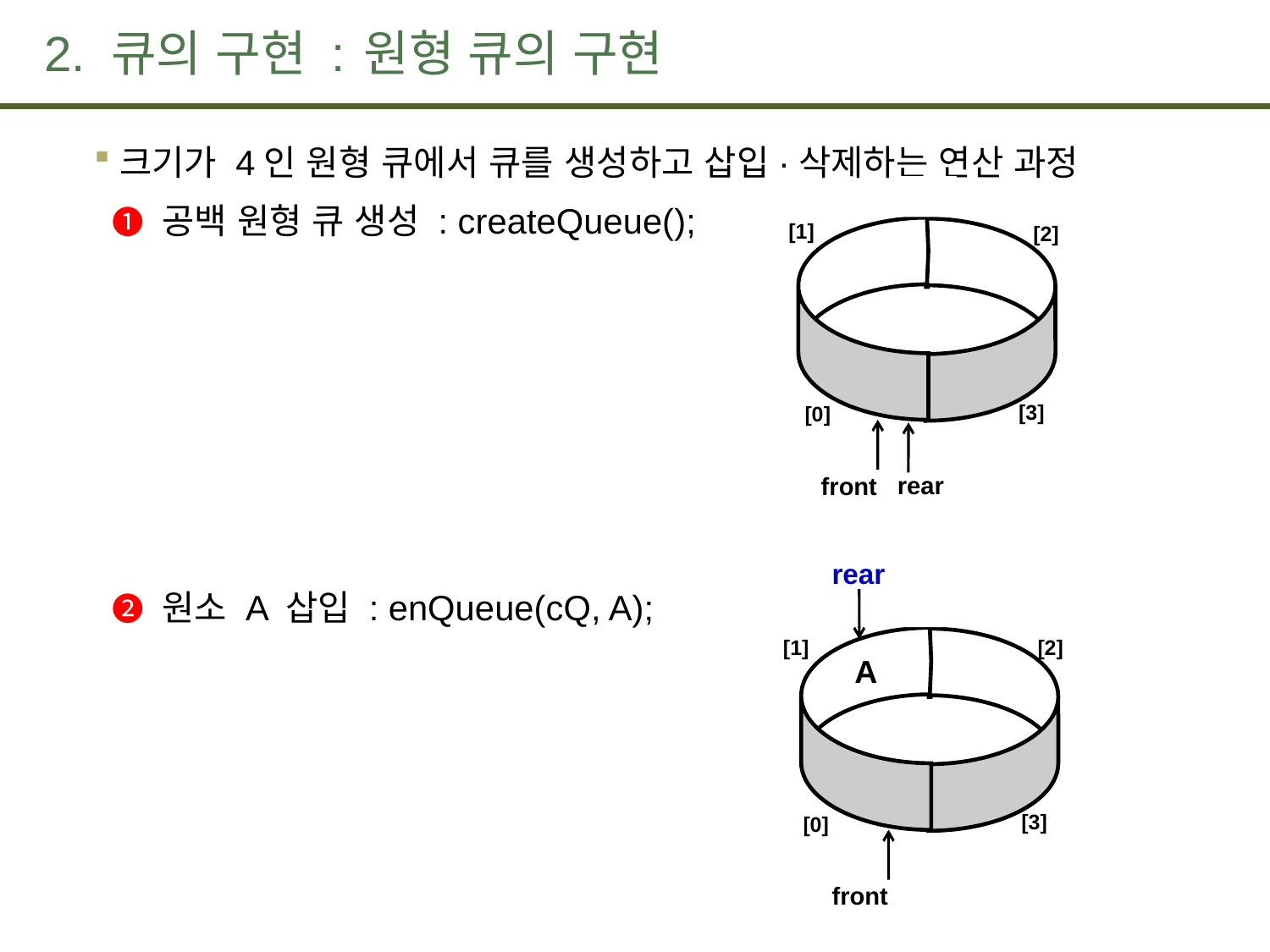

# 2. 큐의 구현 : 원형 큐의 구현
크기가 4인 원형 큐에서 큐를 생성하고 삽입·삭제하는 연산 과정
  ➊ 공백 원형 큐 생성 : createQueue();

  ➋ 원소 A 삽입 : enQueue(cQ, A);

[1]
[2]
[3]
[0]

front

rear
rear

[1]
[2]
A
[3]
[0]

front